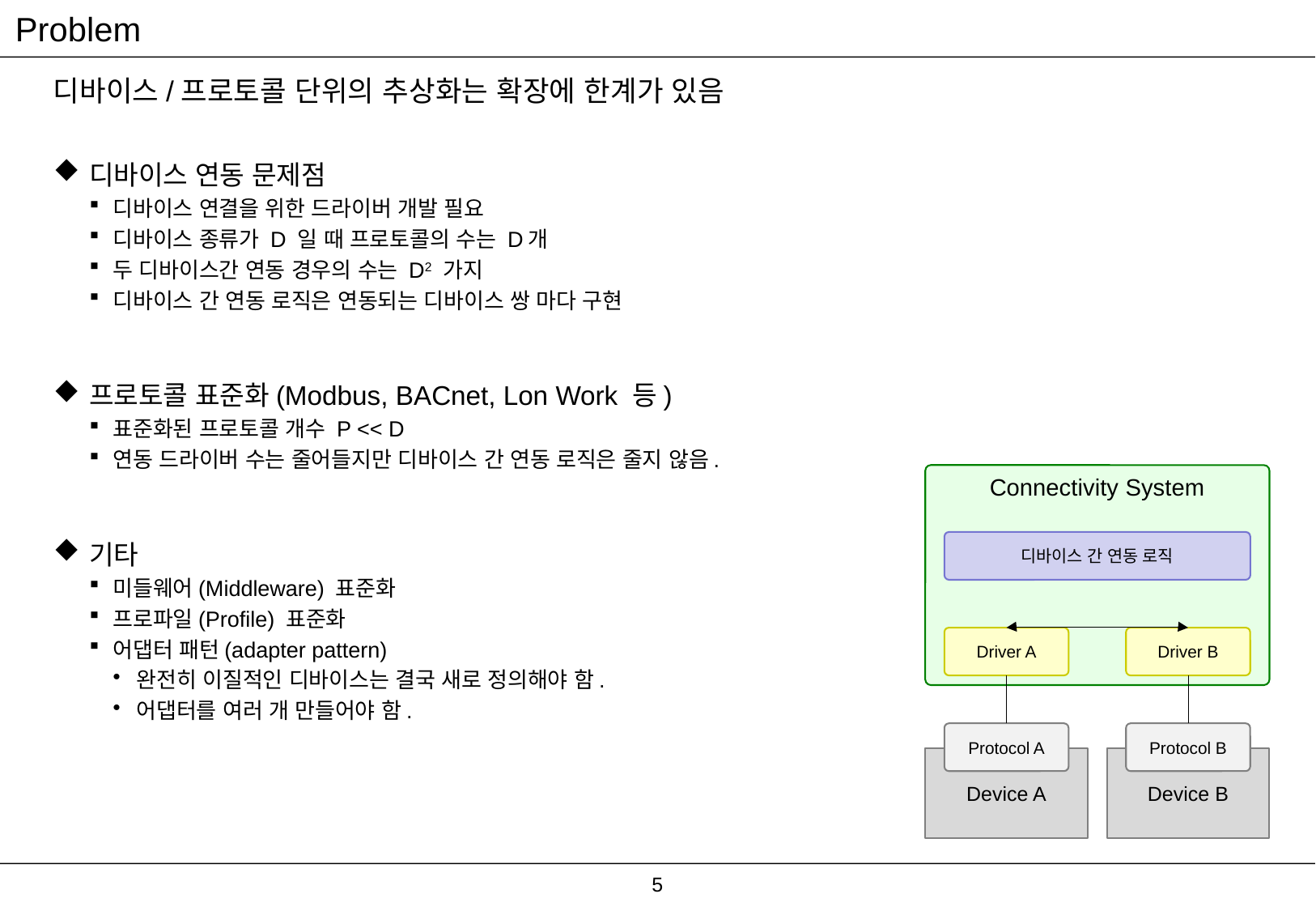

# Problem
디바이스/프로토콜 단위의 추상화는 확장에 한계가 있음
디바이스 연동 문제점
디바이스 연결을 위한 드라이버 개발 필요
디바이스 종류가 D 일 때 프로토콜의 수는 D개
두 디바이스간 연동 경우의 수는 D2 가지
디바이스 간 연동 로직은 연동되는 디바이스 쌍 마다 구현

프로토콜 표준화(Modbus, BACnet, Lon Work 등)
표준화된 프로토콜 개수 P << D
연동 드라이버 수는 줄어들지만 디바이스 간 연동 로직은 줄지 않음.

기타
미들웨어(Middleware) 표준화
프로파일(Profile) 표준화
어댑터 패턴(adapter pattern)
완전히 이질적인 디바이스는 결국 새로 정의해야 함.
어댑터를 여러 개 만들어야 함.

Connectivity System

디바이스 간 연동 로직
Driver A
Driver B
Protocol A
Protocol B
Device A
Device B
5